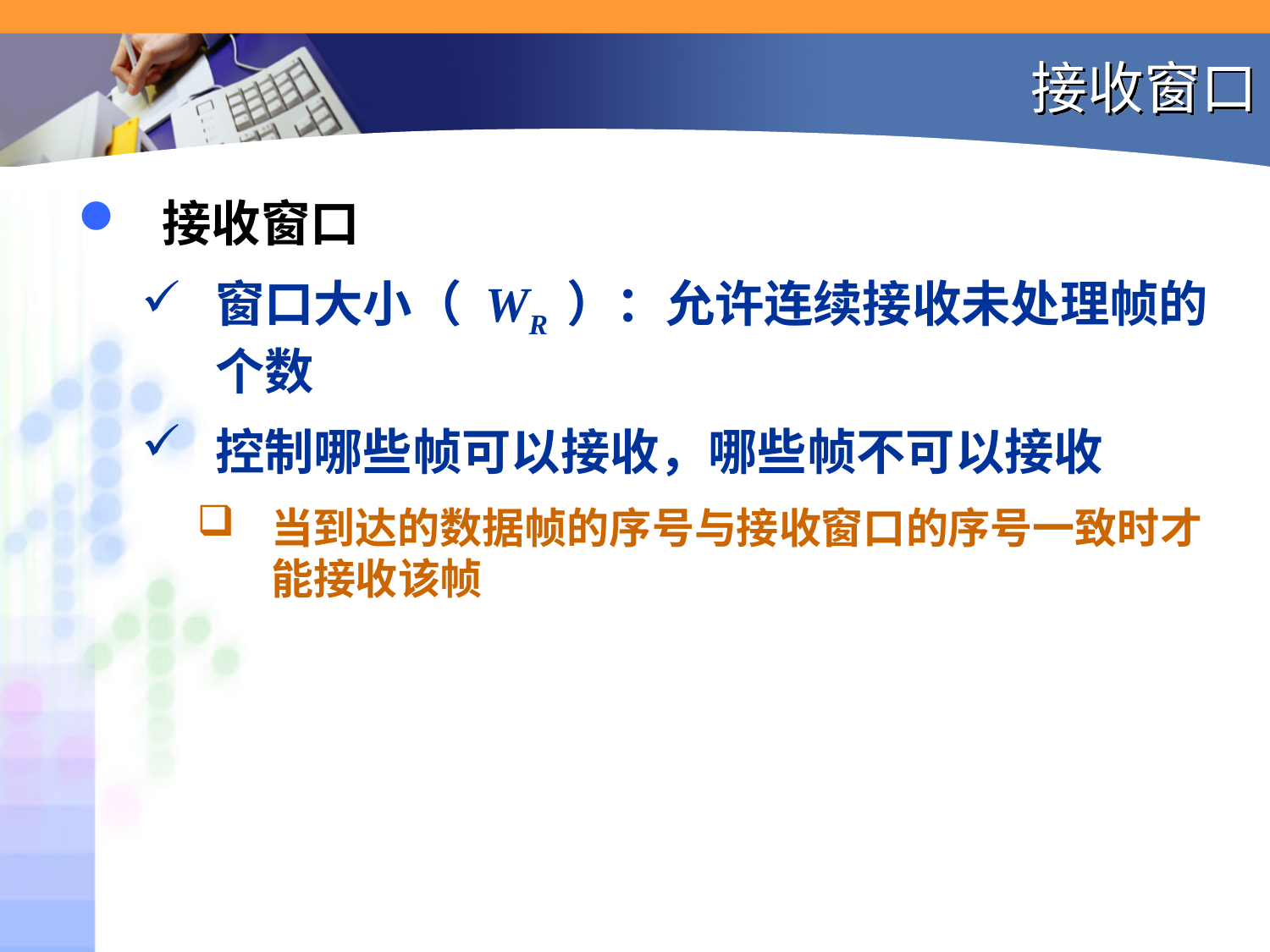

# 接收窗口
接收窗口
窗口大小（ WR ）：允许连续接收未处理帧的个数
控制哪些帧可以接收，哪些帧不可以接收
当到达的数据帧的序号与接收窗口的序号一致时才能接收该帧